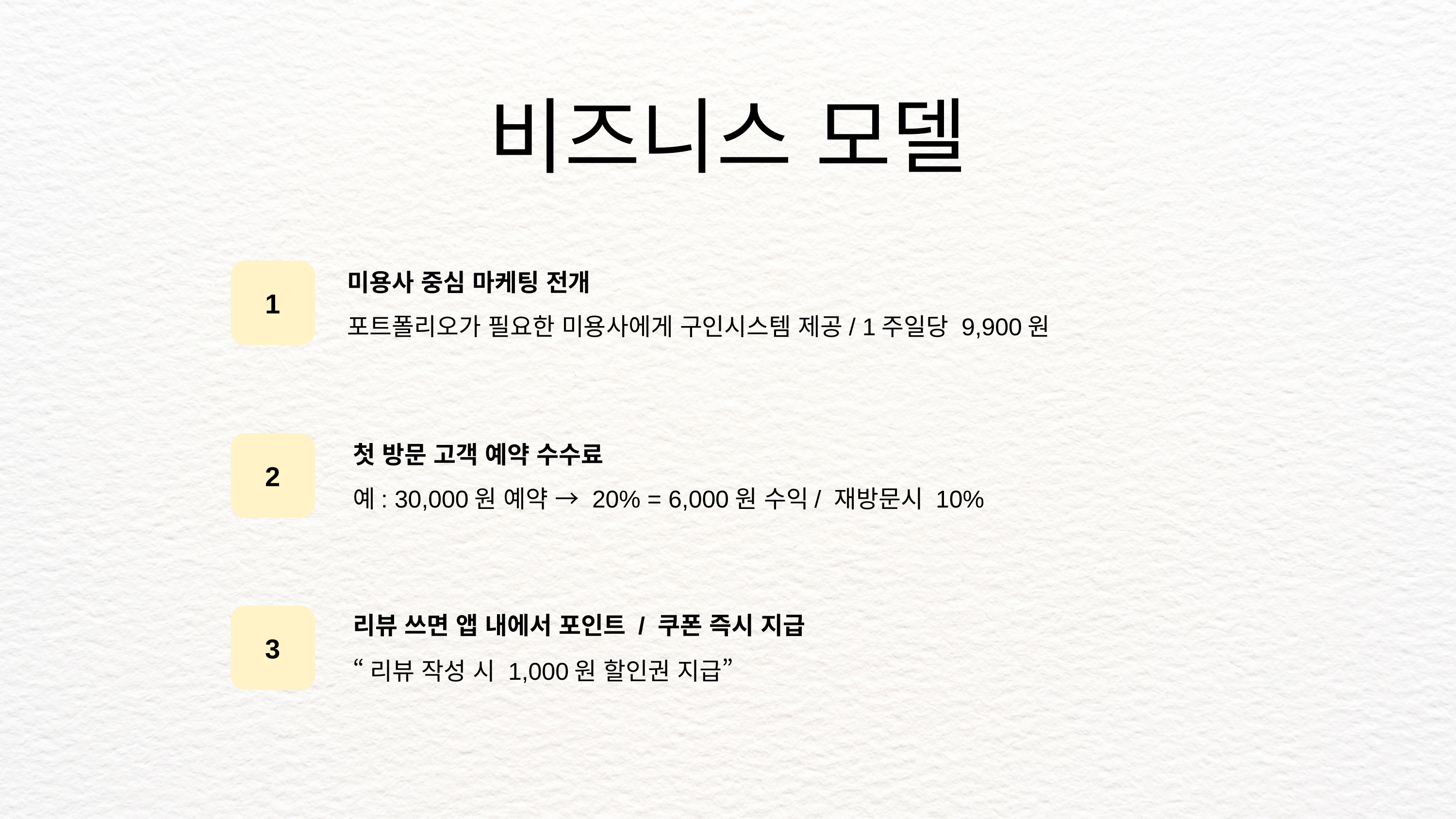

비즈니스 모델
1
미용사 중심 마케팅 전개
포트폴리오가 필요한 미용사에게 구인시스템 제공/ 1주일당 9,900원
2
첫 방문 고객 예약 수수료
예: 30,000원 예약 → 20% = 6,000원 수익/ 재방문시 10%
3
리뷰 쓰면 앱 내에서 포인트 / 쿠폰 즉시 지급
“리뷰 작성 시 1,000원 할인권 지급”